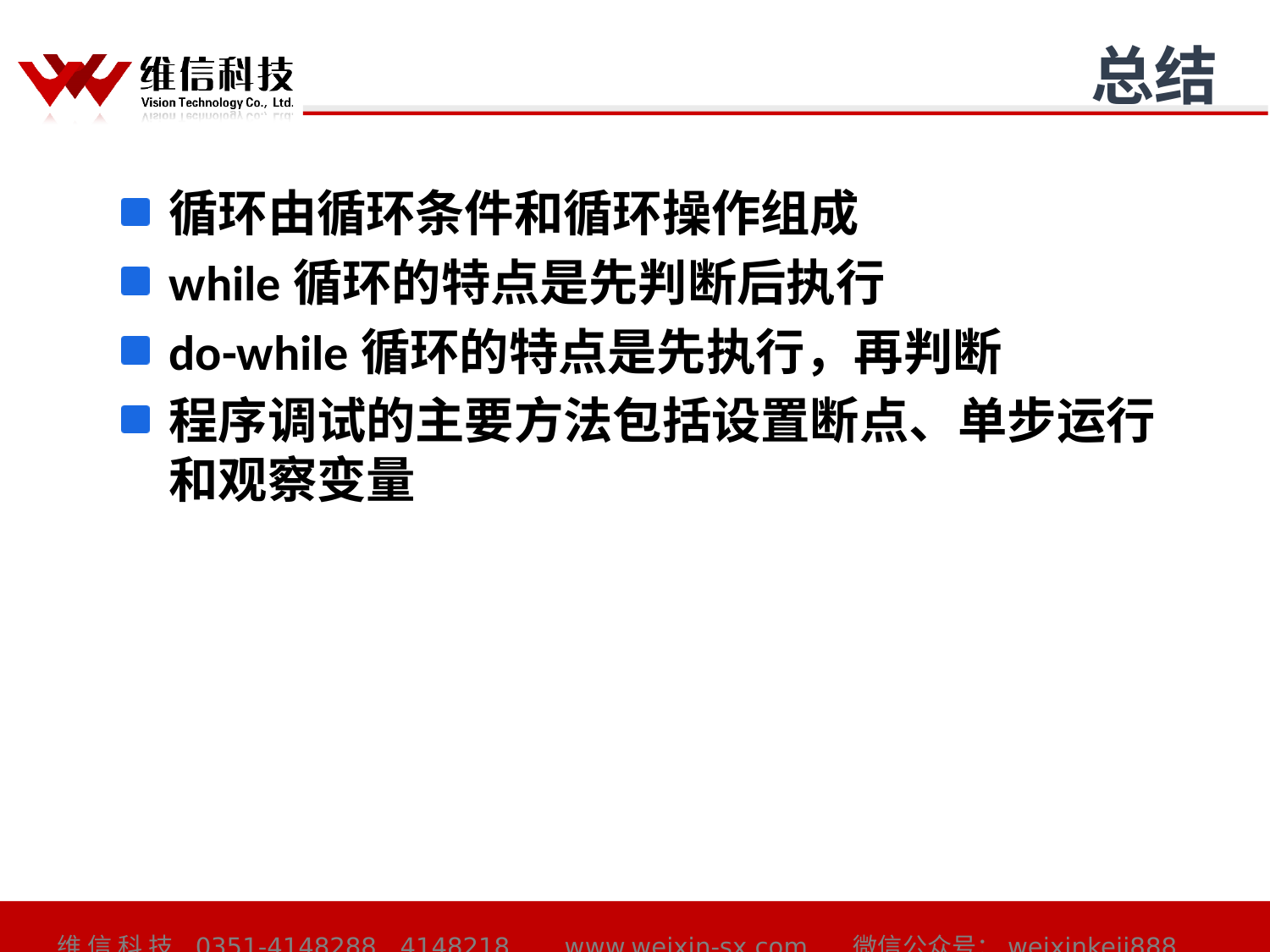

总结

循环由循环条件和循环操作组成
while循环的特点是先判断后执行
do-while循环的特点是先执行，再判断
程序调试的主要方法包括设置断点、单步运行和观察变量